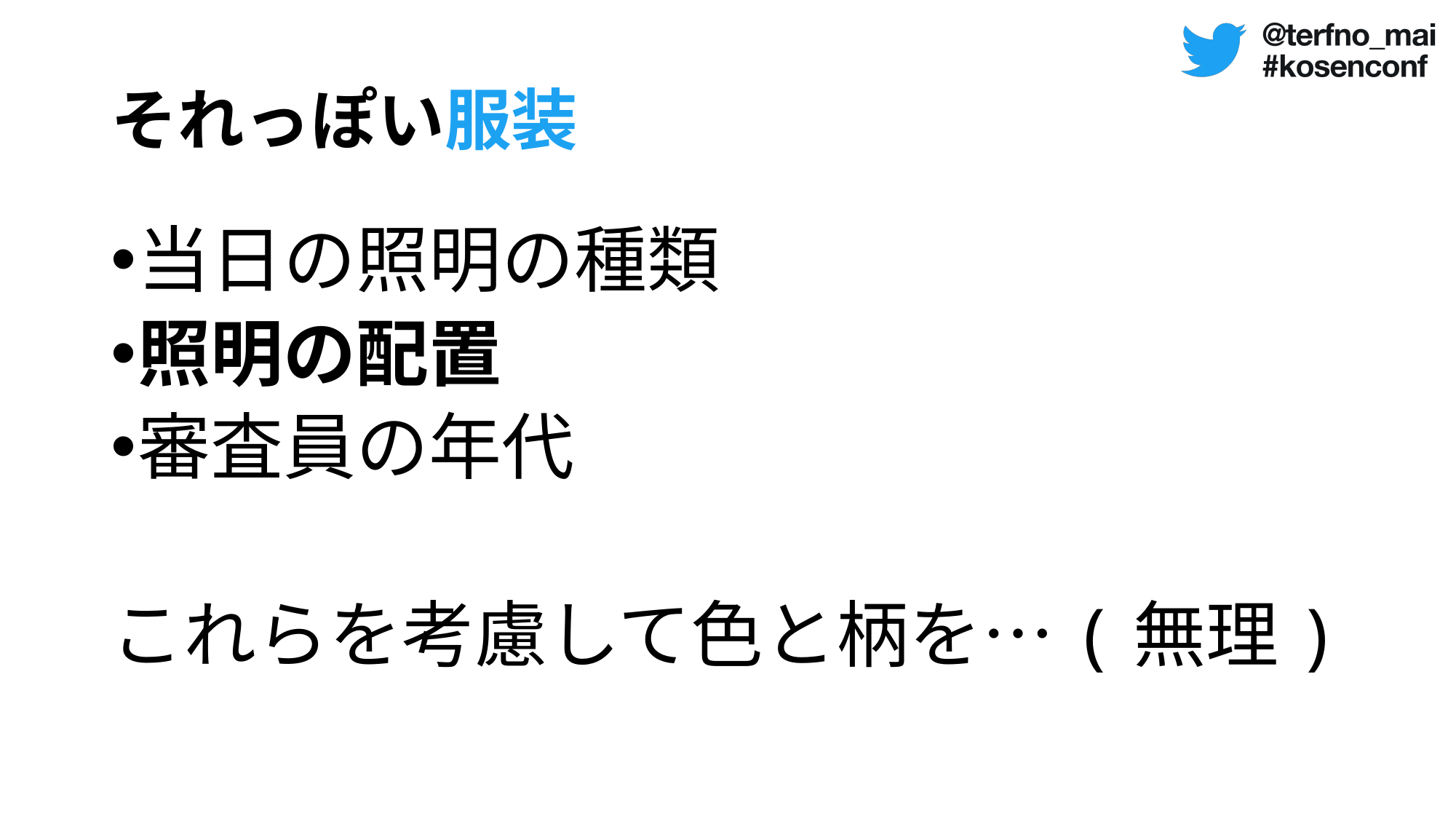

# それっぽい服装
当日の照明の種類
照明の配置
審査員の年代

これらを考慮して色と柄を…(無理)